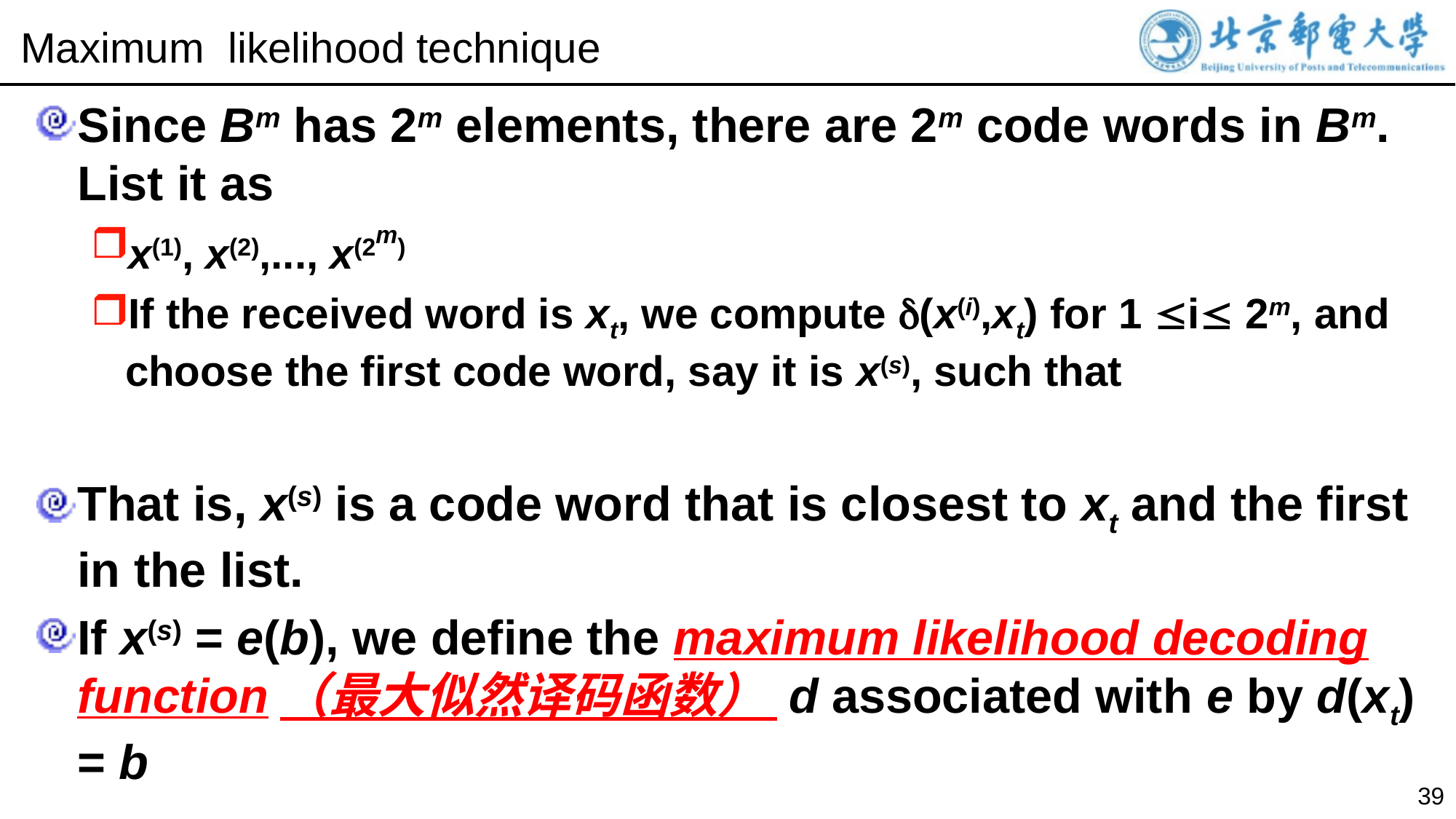

Maximum  likelihood technique
Since Bm has 2m elements, there are 2m code words in Bm. List it as
x(1), x(2),..., x(2m)
If the received word is xt, we compute δ(x(i),xt) for 1 ≤i≤ 2m, and choose the first code word, say it is x(s), such that

That is, x(s) is a code word that is closest to xt and the first in the list.
If x(s) = e(b), we define the maximum likelihood decoding function（最大似然译码函数） d associated with e by d(xt) = b